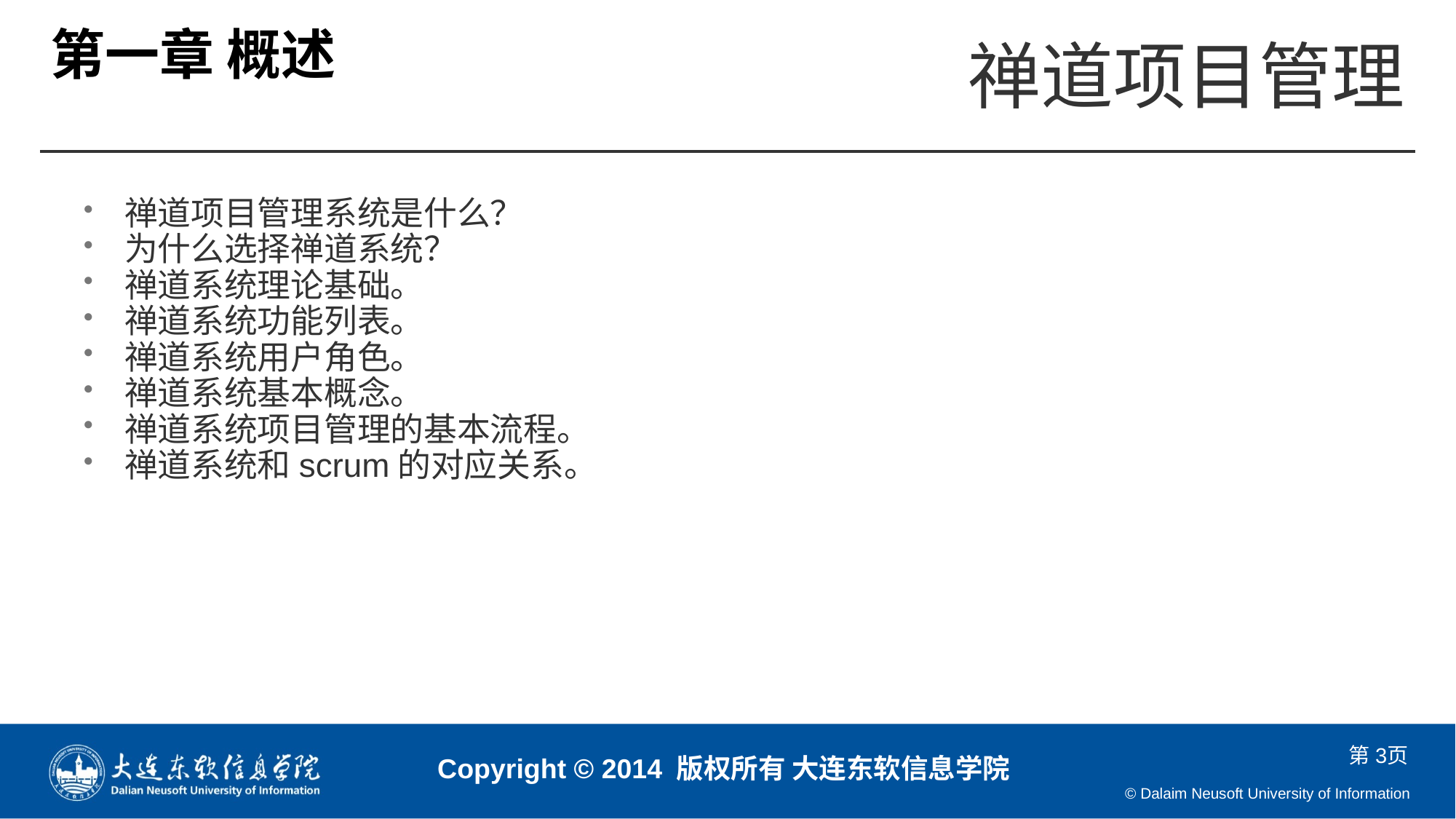

# 第一章 概述

禅道项目管理系统是什么？
为什么选择禅道系统？
禅道系统理论基础。
禅道系统功能列表。
禅道系统用户角色。
禅道系统基本概念。
禅道系统项目管理的基本流程。
禅道系统和scrum的对应关系。